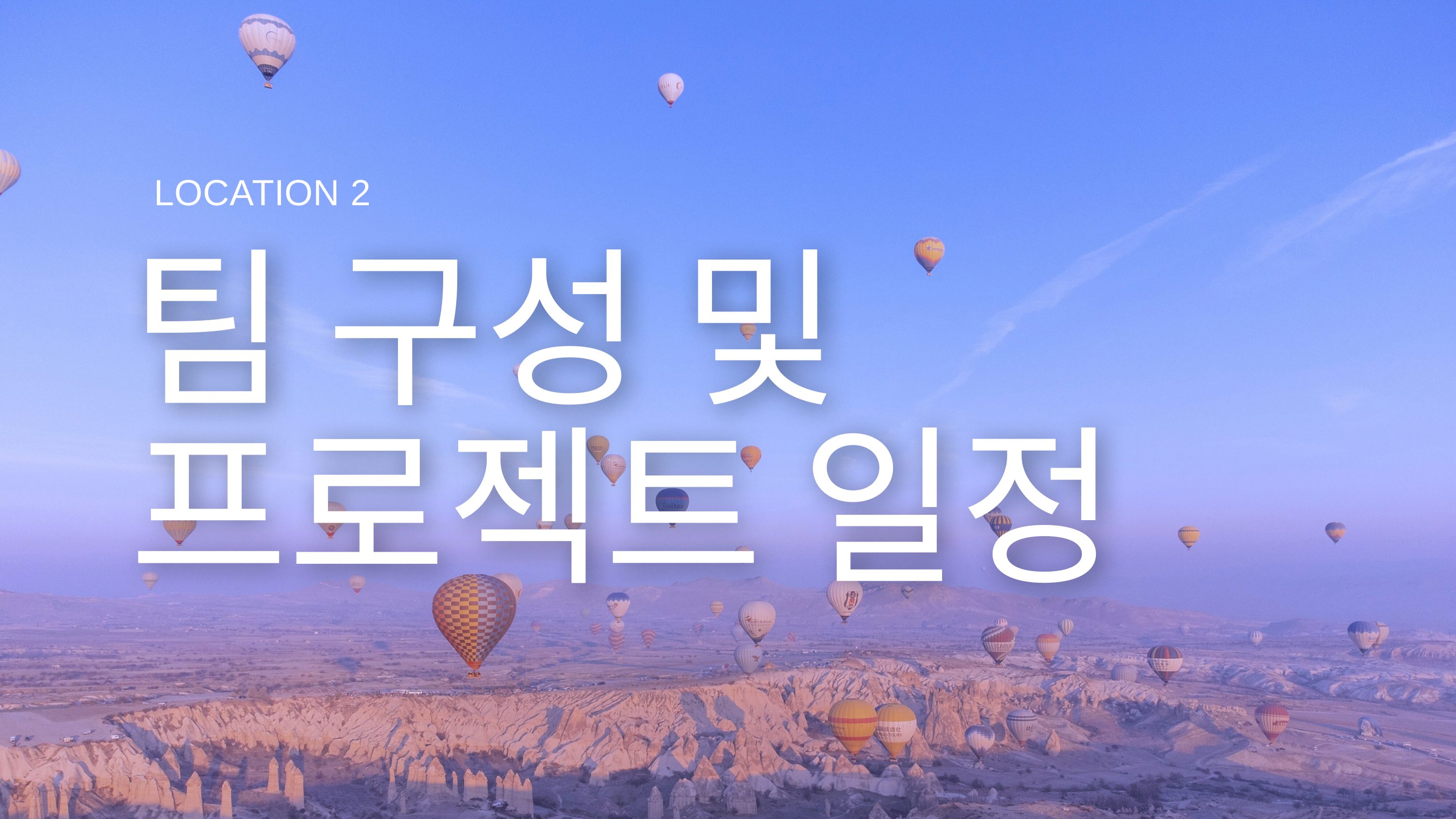

LOCATION 2
팀 구성 및
프로젝트 일정